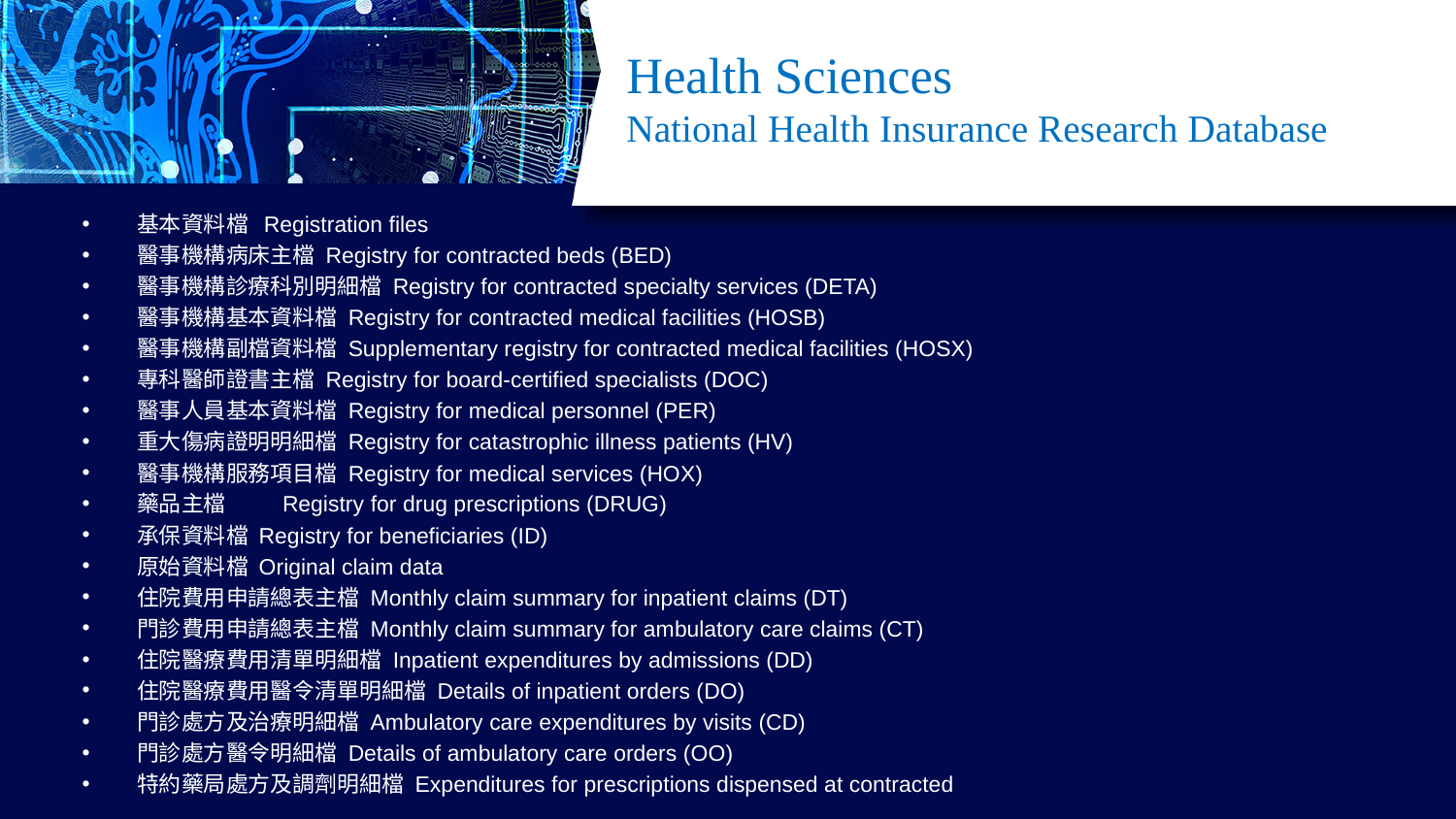

# Health Sciences National Health Insurance Research Database
基本資料檔  Registration files
醫事機構病床主檔 Registry for contracted beds (BED)
醫事機構診療科別明細檔 Registry for contracted specialty services (DETA)
醫事機構基本資料檔 Registry for contracted medical facilities (HOSB)
醫事機構副檔資料檔 Supplementary registry for contracted medical facilities (HOSX)
專科醫師證書主檔 Registry for board-certified specialists (DOC)
醫事人員基本資料檔 Registry for medical personnel (PER)
重大傷病證明明細檔 Registry for catastrophic illness patients (HV)
醫事機構服務項目檔 Registry for medical services (HOX)
藥品主檔	Registry for drug prescriptions (DRUG)
承保資料檔 Registry for beneficiaries (ID)
原始資料檔 Original claim data
住院費用申請總表主檔 Monthly claim summary for inpatient claims (DT)
門診費用申請總表主檔 Monthly claim summary for ambulatory care claims (CT)
住院醫療費用清單明細檔 Inpatient expenditures by admissions (DD)
住院醫療費用醫令清單明細檔 Details of inpatient orders (DO)
門診處方及治療明細檔 Ambulatory care expenditures by visits (CD)
門診處方醫令明細檔 Details of ambulatory care orders (OO)
特約藥局處方及調劑明細檔 Expenditures for prescriptions dispensed at contracted